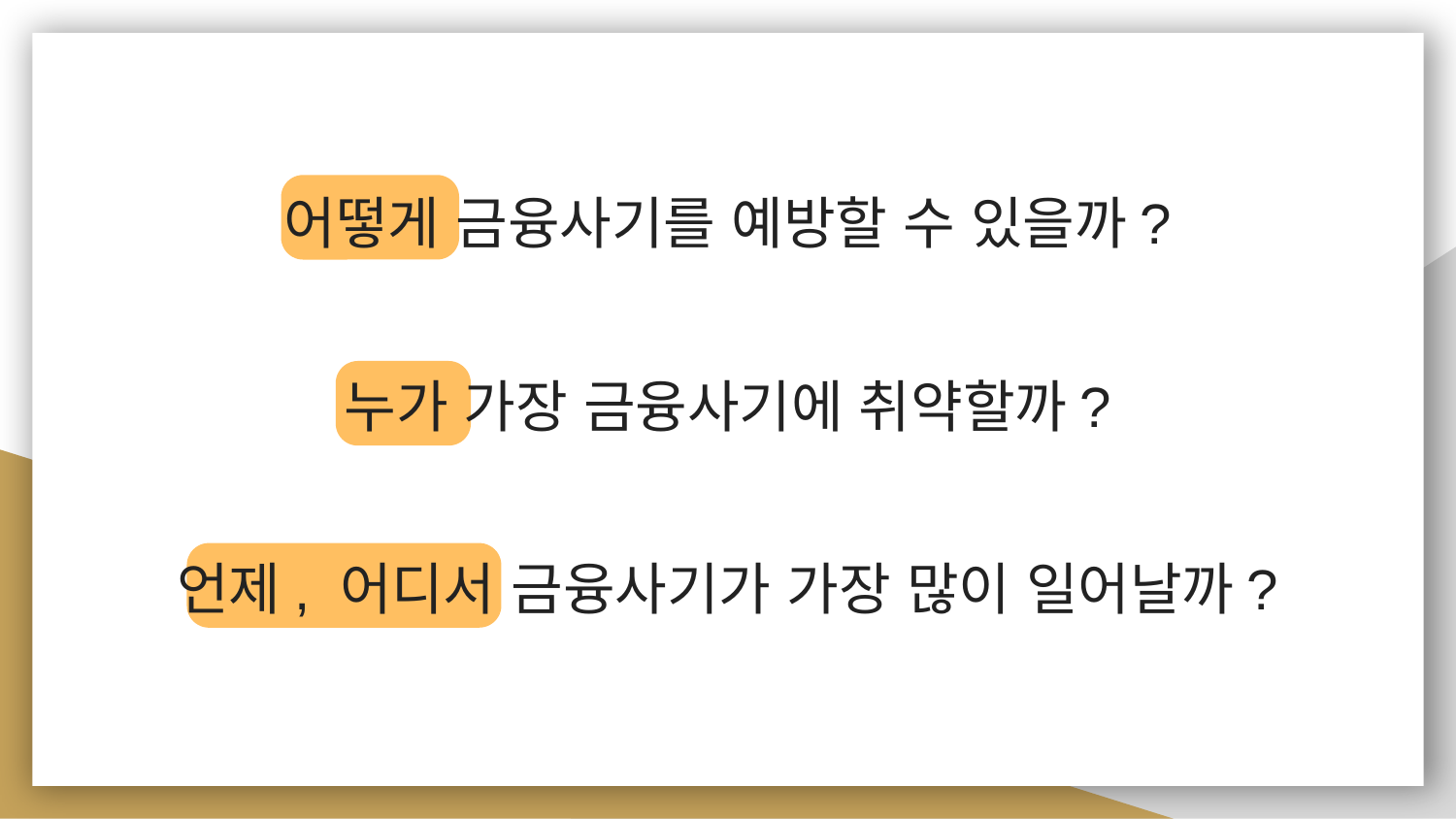

# 어떻게 금융사기를 예방할 수 있을까?

누가 가장 금융사기에 취약할까?

언제, 어디서 금융사기가 가장 많이 일어날까?